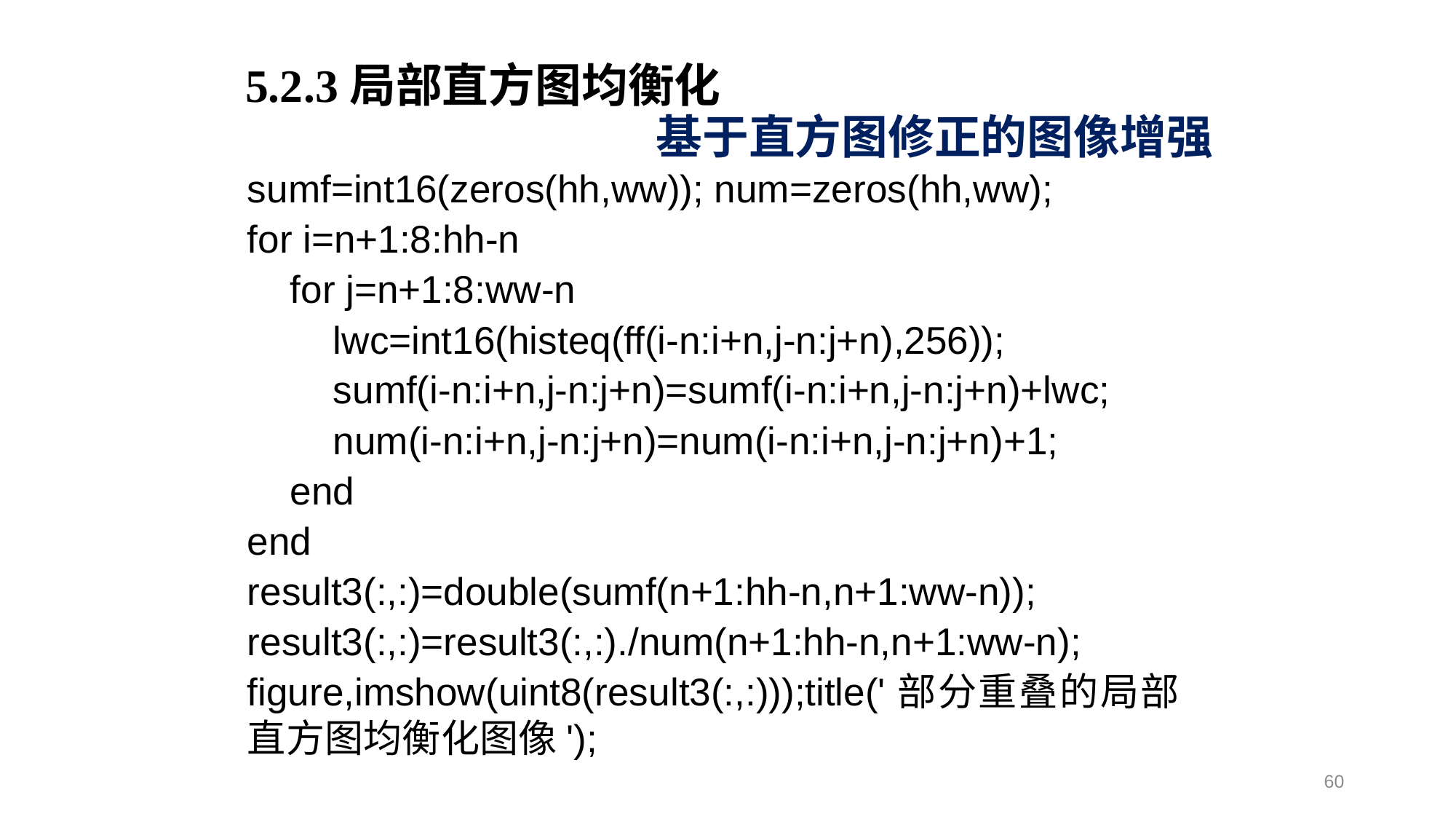

5.2.3局部直方图均衡化
基于直方图修正的图像增强
sumf=int16(zeros(hh,ww)); num=zeros(hh,ww);
for i=n+1:8:hh-n
    for j=n+1:8:ww-n
        lwc=int16(histeq(ff(i-n:i+n,j-n:j+n),256));
        sumf(i-n:i+n,j-n:j+n)=sumf(i-n:i+n,j-n:j+n)+lwc;
        num(i-n:i+n,j-n:j+n)=num(i-n:i+n,j-n:j+n)+1;
    end
end
result3(:,:)=double(sumf(n+1:hh-n,n+1:ww-n));
result3(:,:)=result3(:,:)./num(n+1:hh-n,n+1:ww-n);
figure,imshow(uint8(result3(:,:)));title('部分重叠的局部直方图均衡化图像');
60